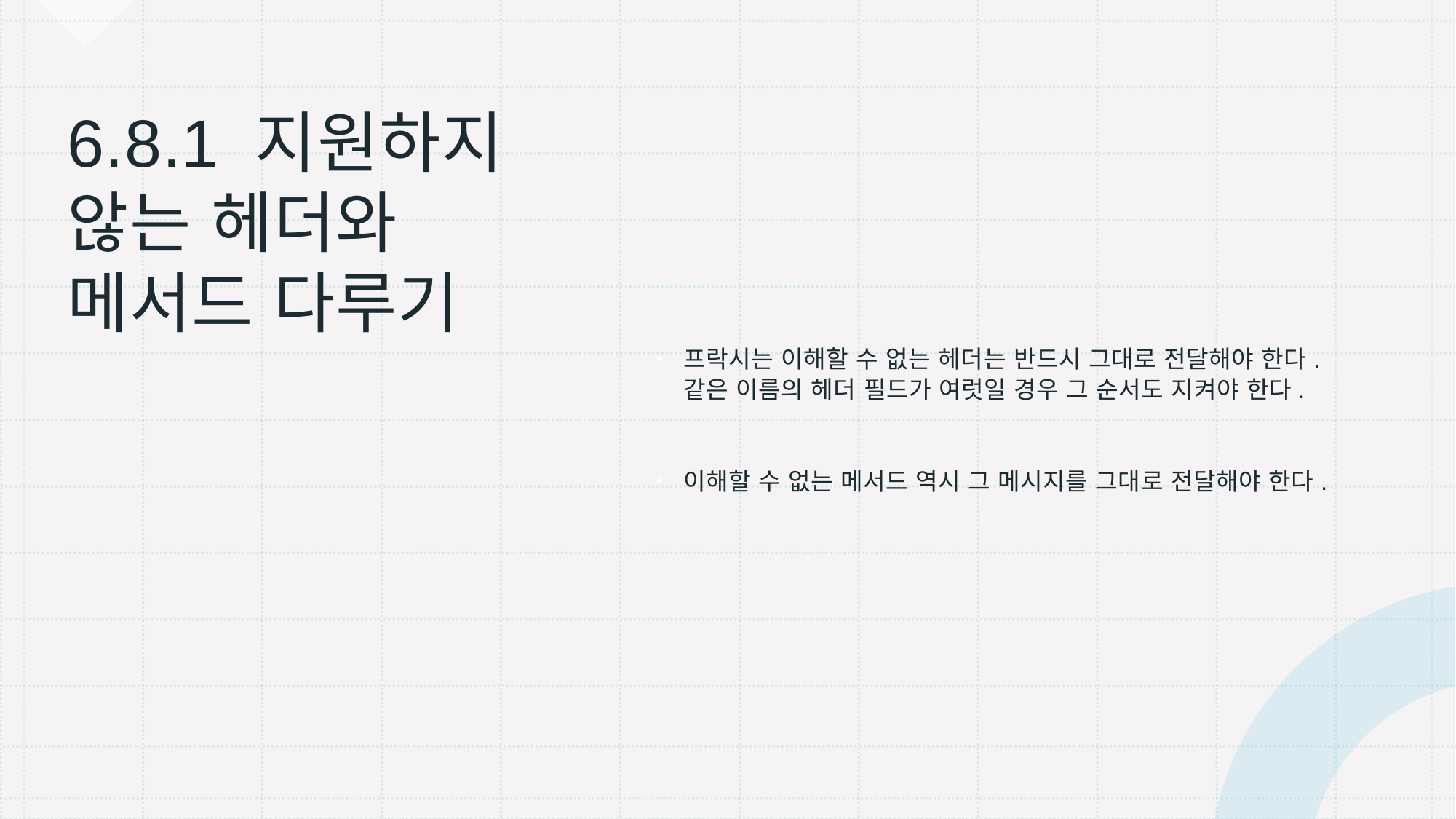

프락시는 이해할 수 없는 헤더는 반드시 그대로 전달해야 한다. 같은 이름의 헤더 필드가 여럿일 경우 그 순서도 지켜야 한다.

이해할 수 없는 메서드 역시 그 메시지를 그대로 전달해야 한다.
# 6.8.1 지원하지 않는 헤더와 메서드 다루기